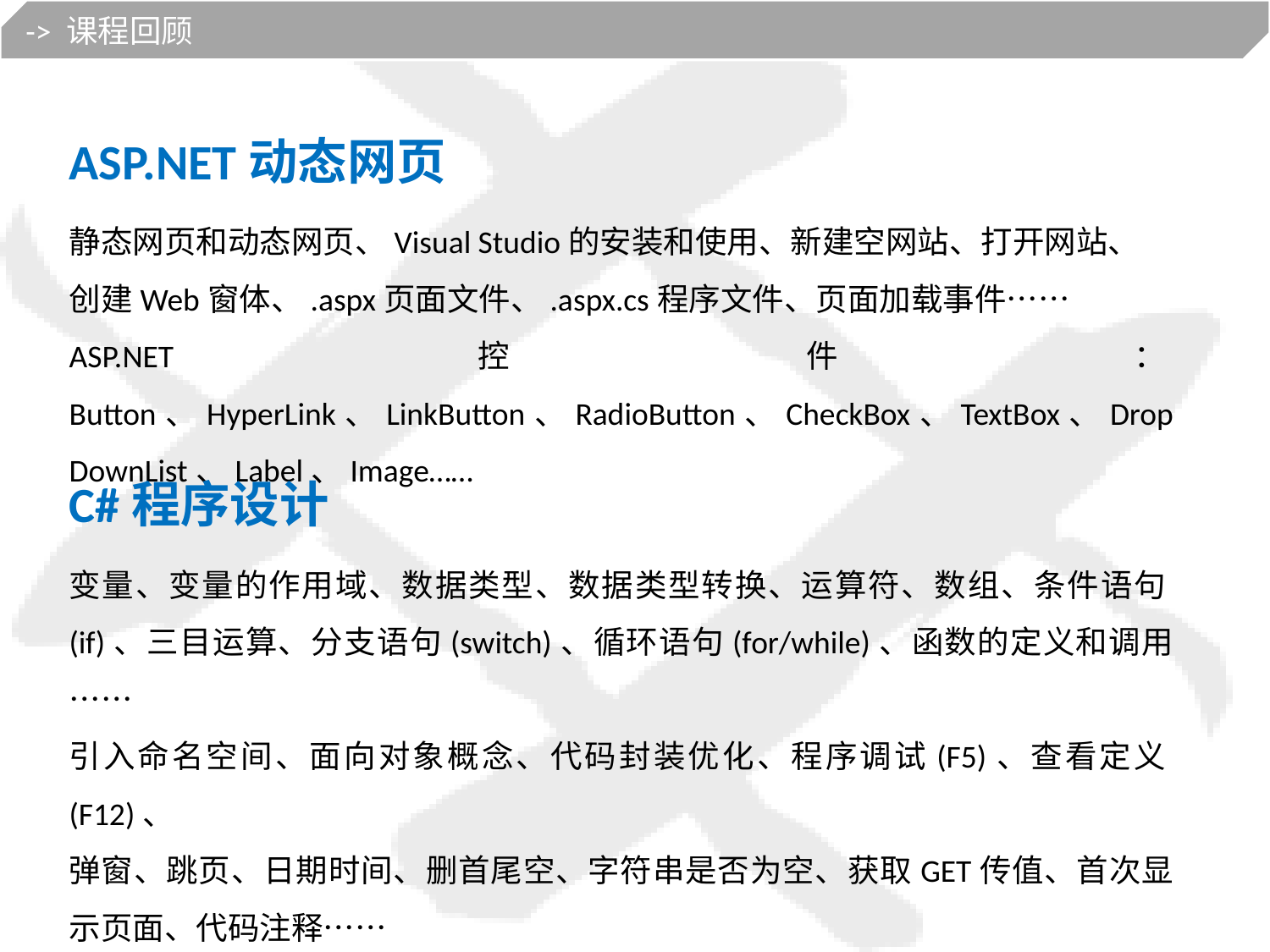

-> 课程回顾
ASP.NET动态网页
静态网页和动态网页、Visual Studio的安装和使用、新建空网站、打开网站、
创建Web窗体、.aspx页面文件、.aspx.cs程序文件、页面加载事件……
ASP.NET控件：Button、HyperLink、LinkButton、RadioButton、CheckBox、TextBox、DropDownList、Label、Image……
C#程序设计
变量、变量的作用域、数据类型、数据类型转换、运算符、数组、条件语句(if)、三目运算、分支语句(switch)、循环语句(for/while)、函数的定义和调用……
引入命名空间、面向对象概念、代码封装优化、程序调试(F5)、查看定义(F12)、
弹窗、跳页、日期时间、删首尾空、字符串是否为空、获取GET传值、首次显示页面、代码注释……
return、Response、null、Object、as、类、对象、方法、属性……